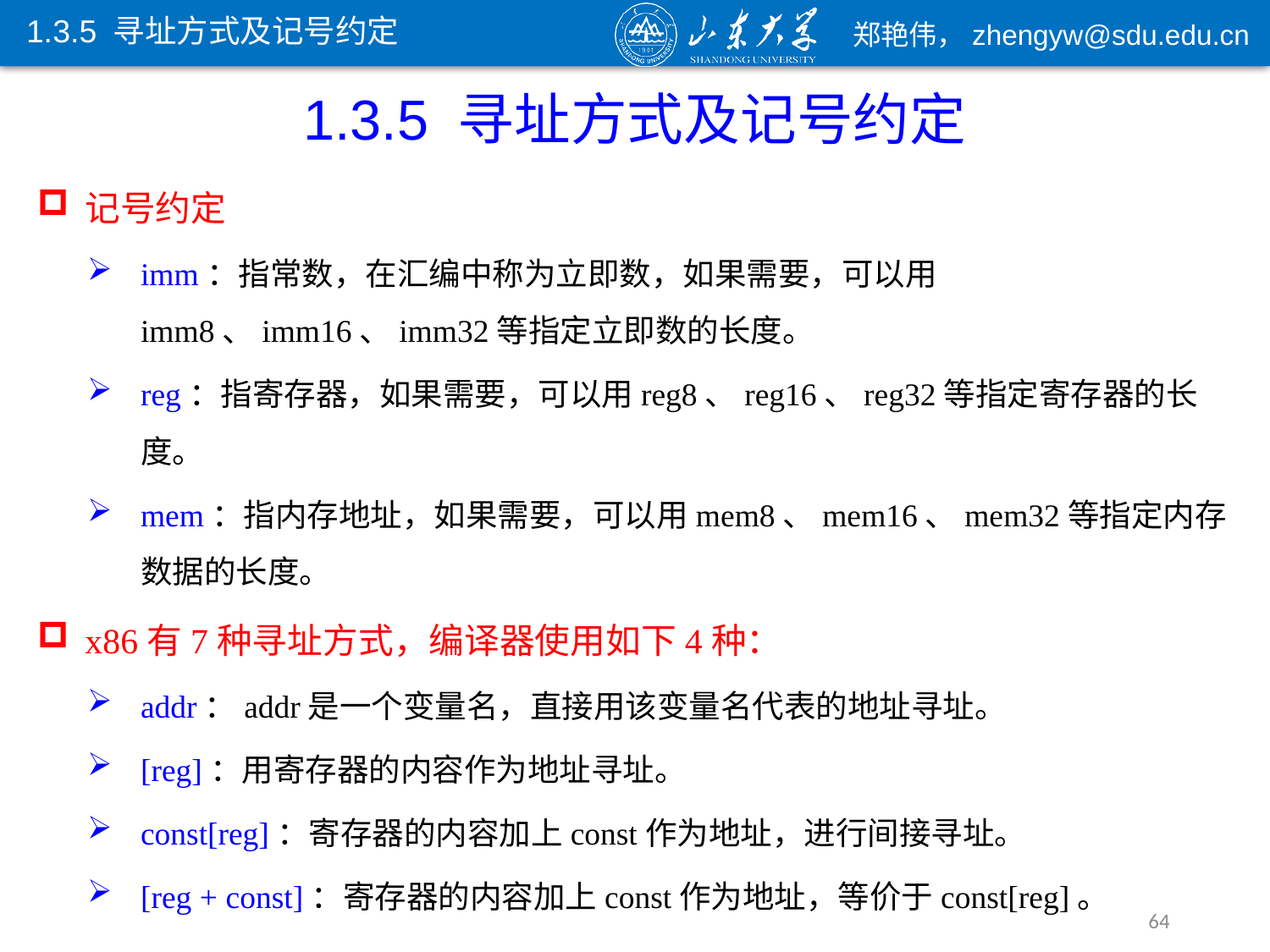

1.3.5 寻址方式及记号约定
1.3.5 寻址方式及记号约定
记号约定
imm：指常数，在汇编中称为立即数，如果需要，可以用imm8、imm16、imm32等指定立即数的长度。
reg：指寄存器，如果需要，可以用reg8、reg16、reg32等指定寄存器的长度。
mem：指内存地址，如果需要，可以用mem8、mem16、mem32等指定内存数据的长度。
x86有7种寻址方式，编译器使用如下4种：
addr：addr是一个变量名，直接用该变量名代表的地址寻址。
[reg]：用寄存器的内容作为地址寻址。
const[reg]：寄存器的内容加上const作为地址，进行间接寻址。
[reg + const]：寄存器的内容加上const作为地址，等价于const[reg]。
64